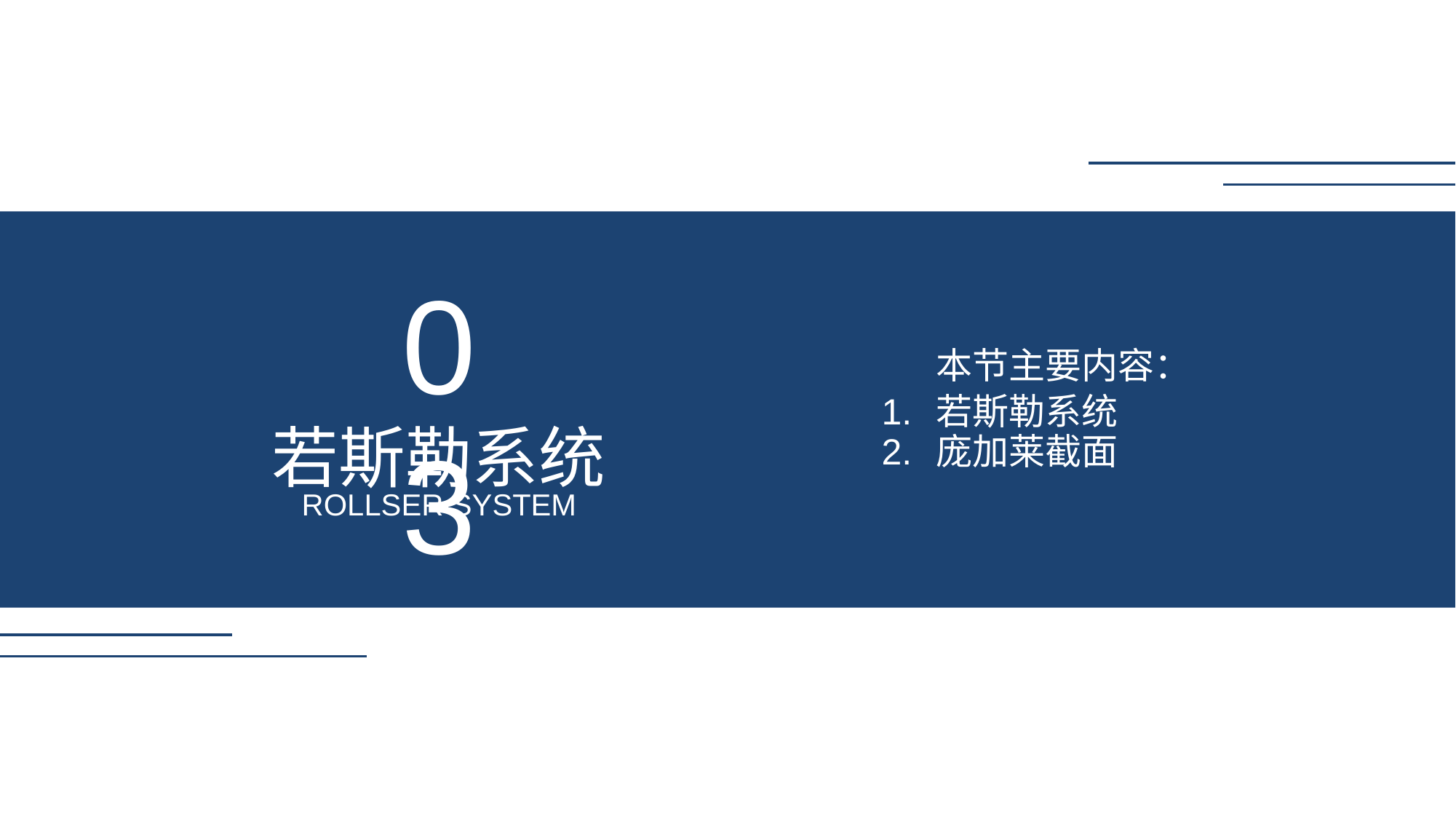

03
若斯勒系统
ROLLSER SYSTEM
本节主要内容：
若斯勒系统

庞加莱截面
21